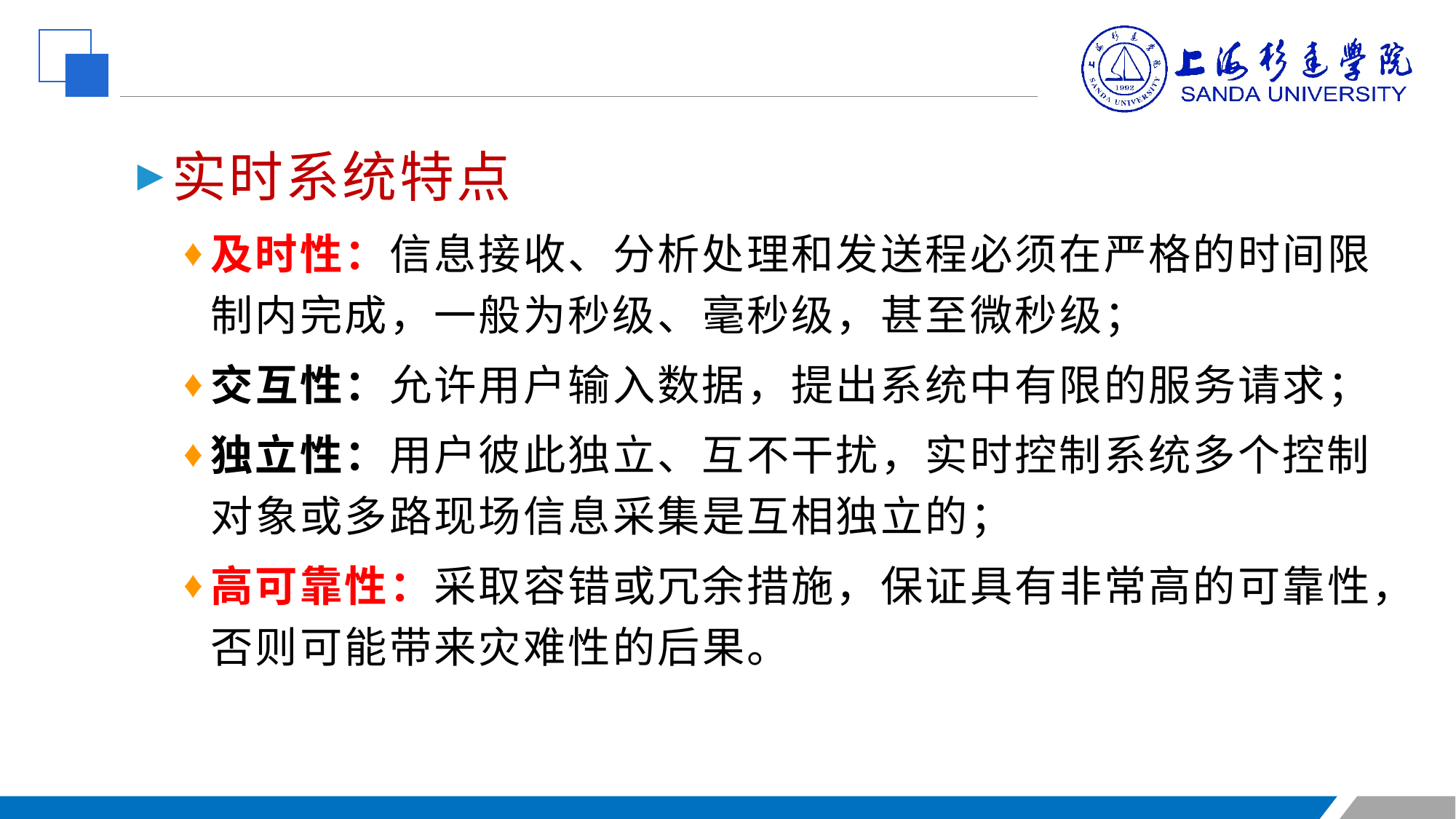

实时系统特点
及时性：信息接收、分析处理和发送程必须在严格的时间限制内完成，一般为秒级、毫秒级，甚至微秒级；
交互性：允许用户输入数据，提出系统中有限的服务请求；
独立性：用户彼此独立、互不干扰，实时控制系统多个控制对象或多路现场信息采集是互相独立的；
高可靠性：采取容错或冗余措施，保证具有非常高的可靠性，否则可能带来灾难性的后果。